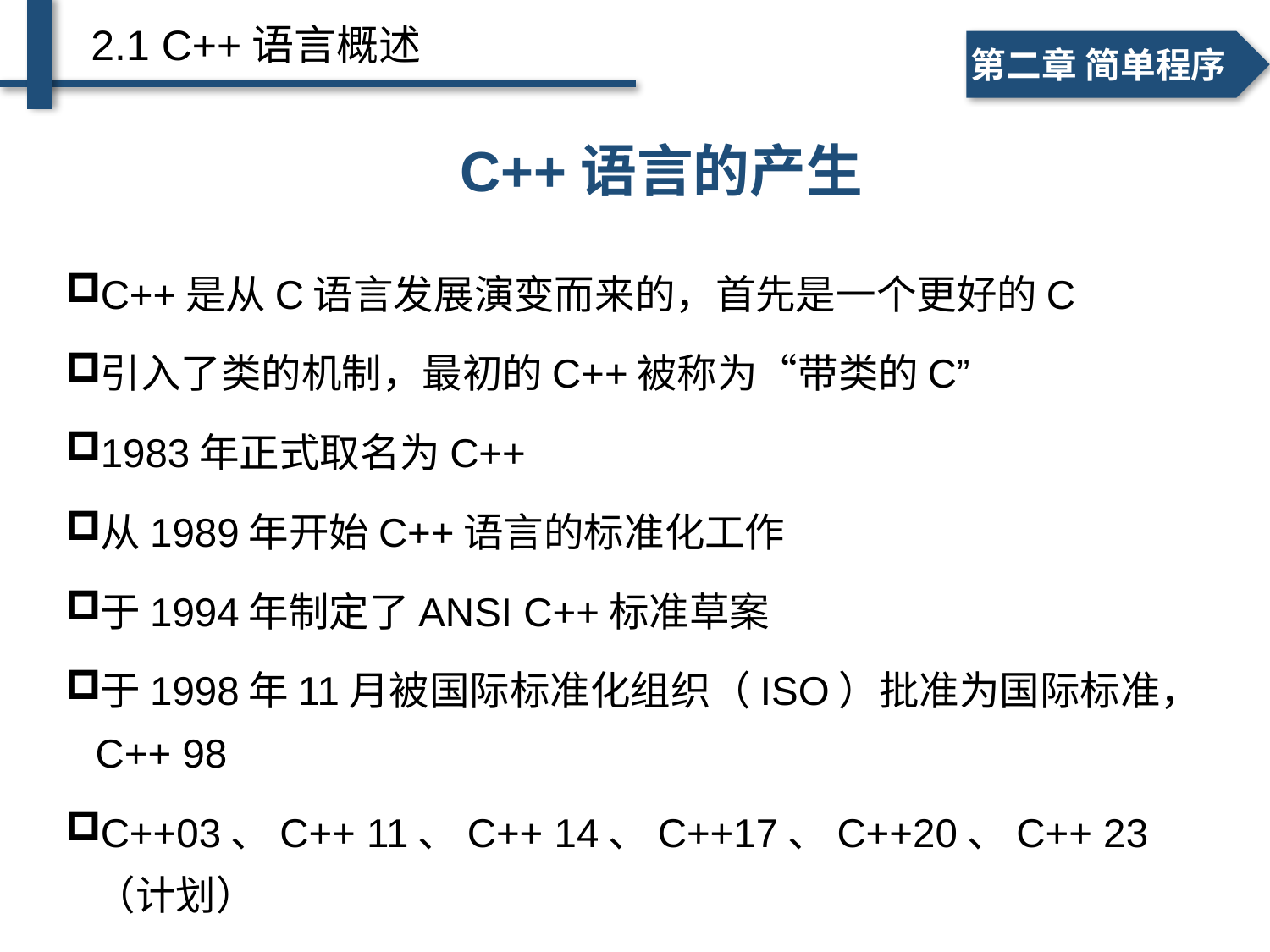

2.1 C++语言概述
一、个人简介
二、学术成绩

第二章 简单程序

C++语言的产生
C++是从C语言发展演变而来的，首先是一个更好的C
引入了类的机制，最初的C++被称为“带类的C”
1983年正式取名为C++
从1989年开始C++语言的标准化工作
于1994年制定了ANSI C++标准草案
于1998年11月被国际标准化组织（ISO）批准为国际标准，C++ 98
C++03、C++ 11、C++ 14、C++17、C++20、C++ 23（计划）
80